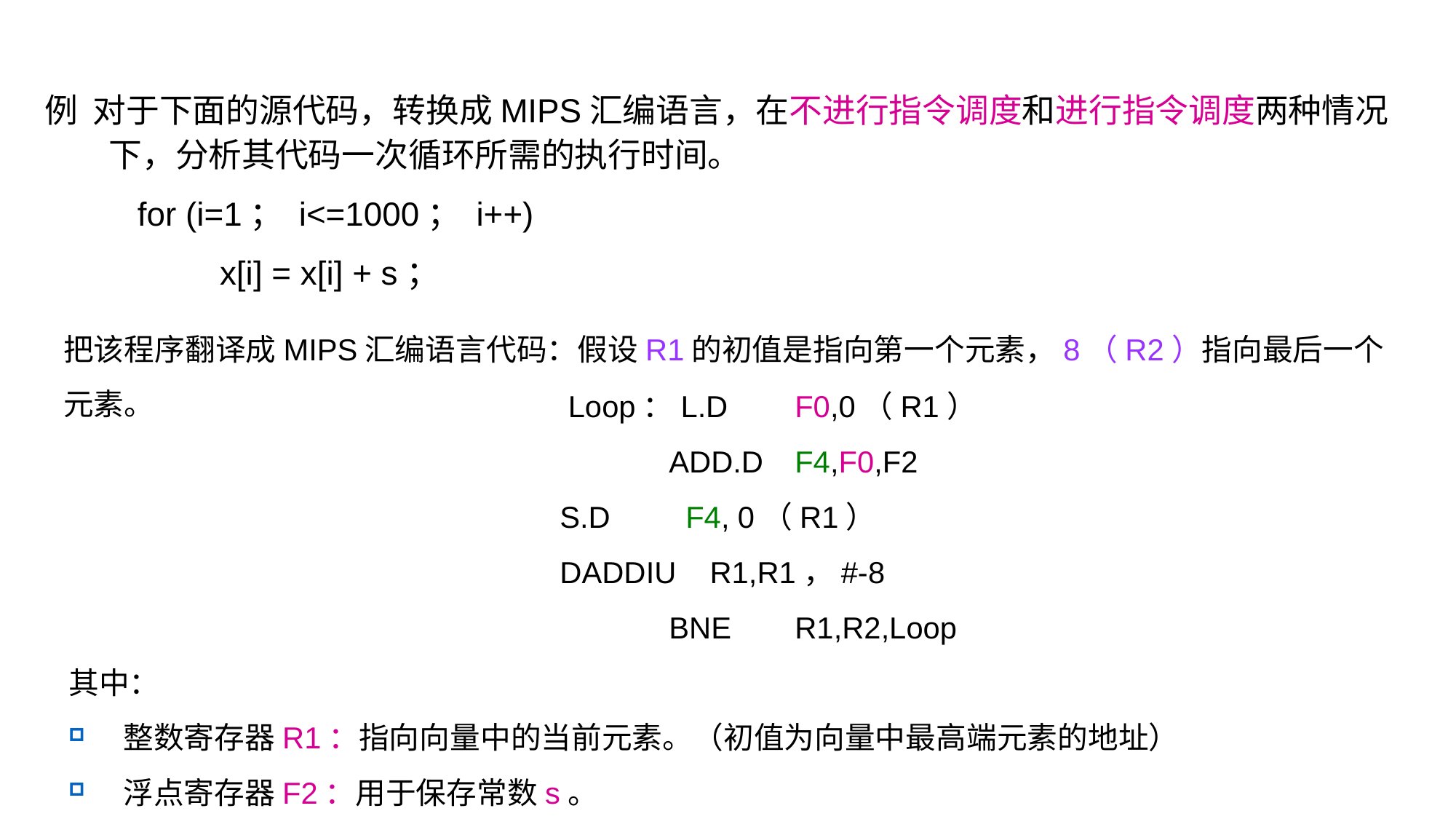

例  对于下面的源代码，转换成MIPS汇编语言，在不进行指令调度和进行指令调度两种情况下，分析其代码一次循环所需的执行时间。
          for (i=1； i<=1000； i++)
	             x[i] = x[i] + s；
把该程序翻译成MIPS汇编语言代码：假设R1的初值是指向第一个元素，8（R2）指向最后一个元素。
					 Loop：L.D	  F0,0（R1）
	  					ADD.D	  F4,F0,F2
      					S.D	  F4, 0（R1）
      					DADDIU    R1,R1，#-8
	  					BNE	  R1,R2,Loop
其中：
整数寄存器R1：指向向量中的当前元素。（初值为向量中最高端元素的地址）
浮点寄存器F2：用于保存常数s。